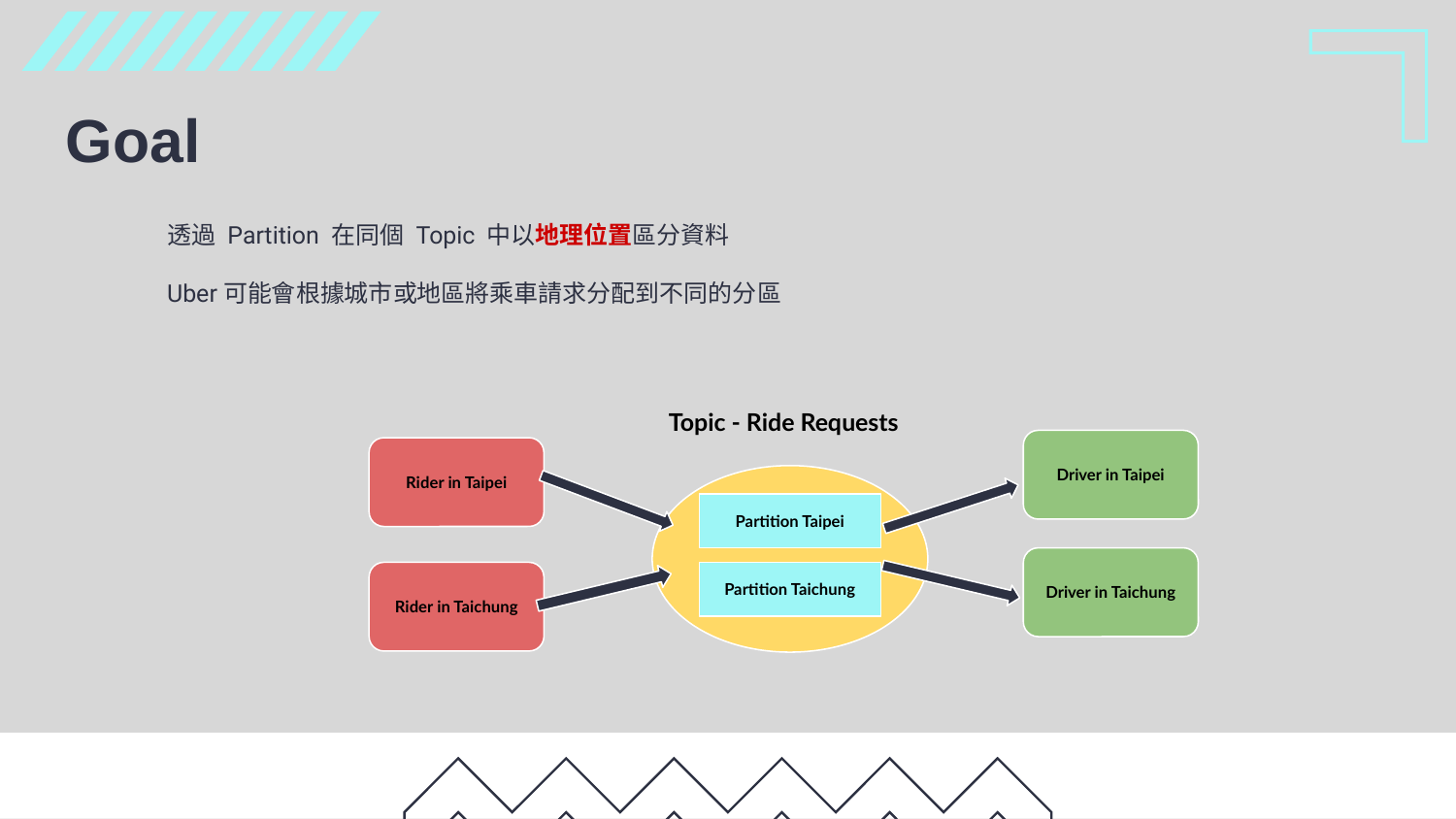

# Goal
透過 Partition 在同個 Topic 中以地理位置區分資料
Uber可能會根據城市或地區將乘車請求分配到不同的分區
Topic - Ride Requests
Driver in Taipei
Rider in Taipei

Partition Taipei

Driver in Taichung
Rider in Taichung
Partition Taichung